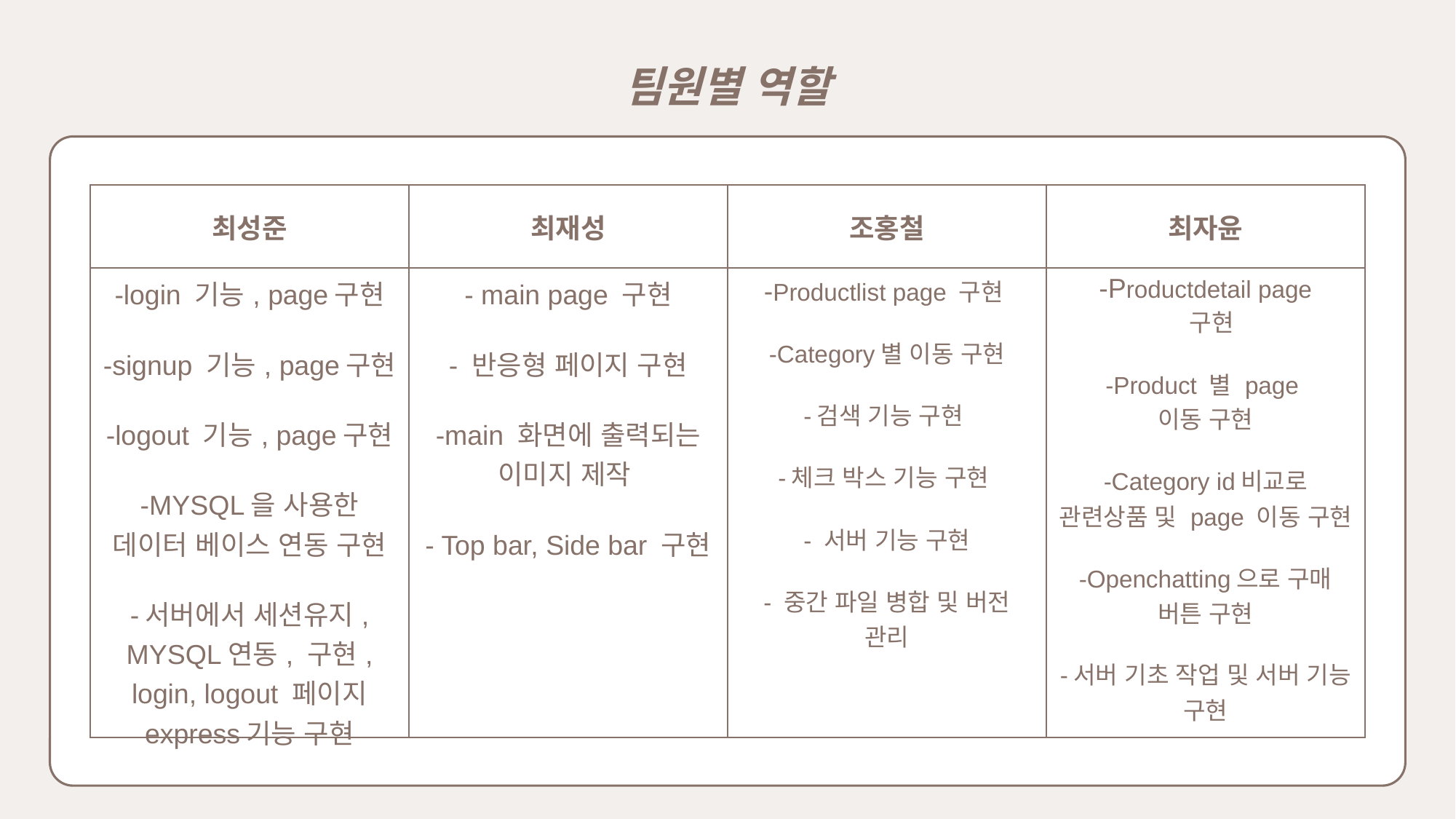

팀원별 역할

| 최성준 | 최재성 | 조홍철 | 최자윤 |
| --- | --- | --- | --- |
| -login 기능, page구현 -signup 기능, page구현 -logout 기능, page구현 -MYSQL을 사용한 데이터 베이스 연동 구현 -서버에서 세션유지, MYSQL연동, 구현, login, logout 페이지 express기능 구현 | - main page 구현 - 반응형 페이지 구현 -main 화면에 출력되는 이미지 제작 - Top bar, Side bar 구현 | -Productlist page 구현 -Category별 이동 구현 -검색 기능 구현 -체크 박스 기능 구현 - 서버 기능 구현 - 중간 파일 병합 및 버전 관리 | -Productdetail page 구현 -Product 별 page 이동 구현 -Category id비교로 관련상품 및 page 이동 구현 -Openchatting으로 구매 버튼 구현 -서버 기초 작업 및 서버 기능 구현 |
|  |
| --- |